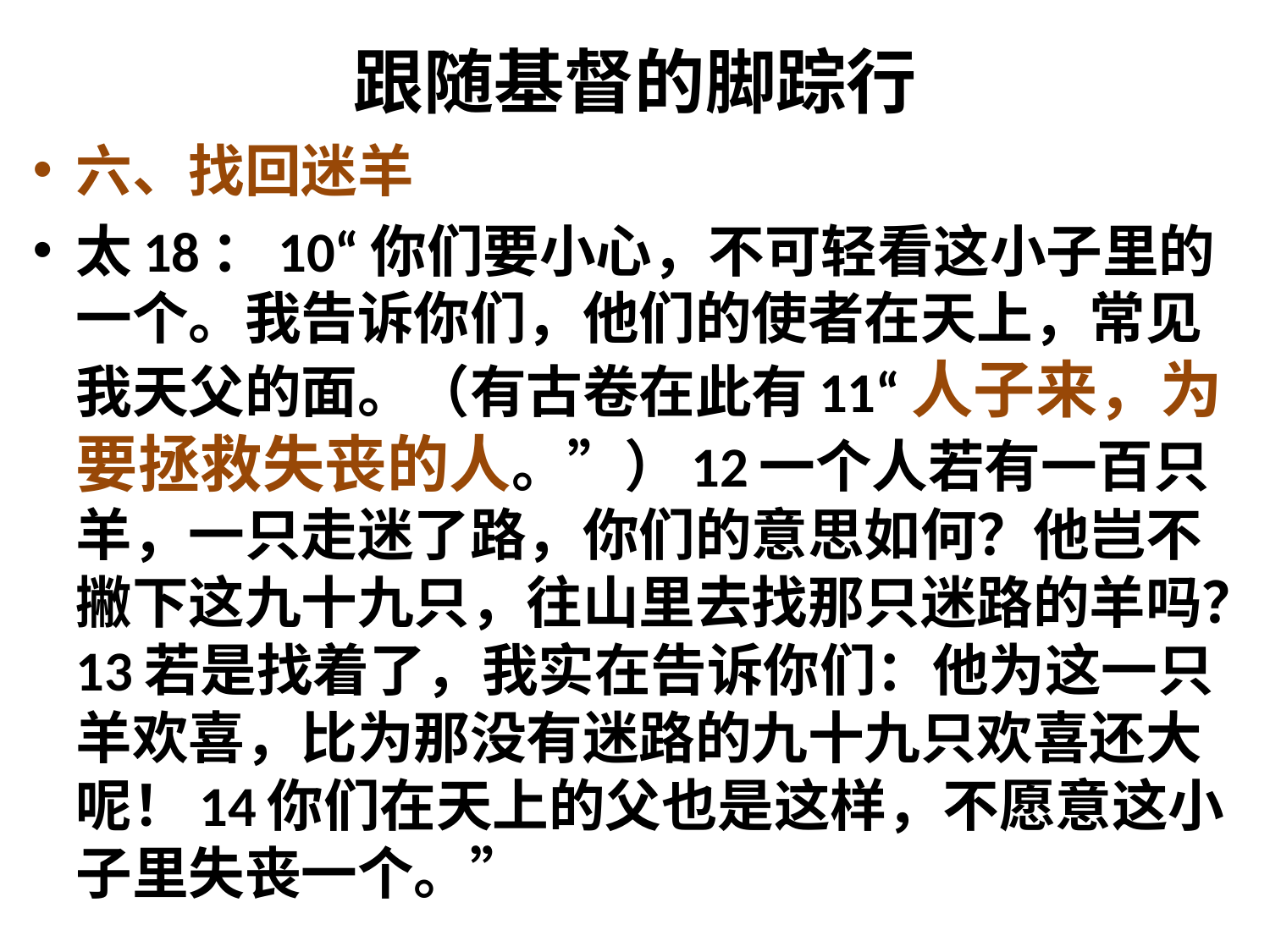

# 跟随基督的脚踪行
六、找回迷羊
太18：10“你们要小心，不可轻看这小子里的一个。我告诉你们，他们的使者在天上，常见我天父的面。（有古卷在此有11“人子来，为要拯救失丧的人。”）12一个人若有一百只羊，一只走迷了路，你们的意思如何？他岂不撇下这九十九只，往山里去找那只迷路的羊吗？13若是找着了，我实在告诉你们：他为这一只羊欢喜，比为那没有迷路的九十九只欢喜还大呢！14你们在天上的父也是这样，不愿意这小子里失丧一个。”